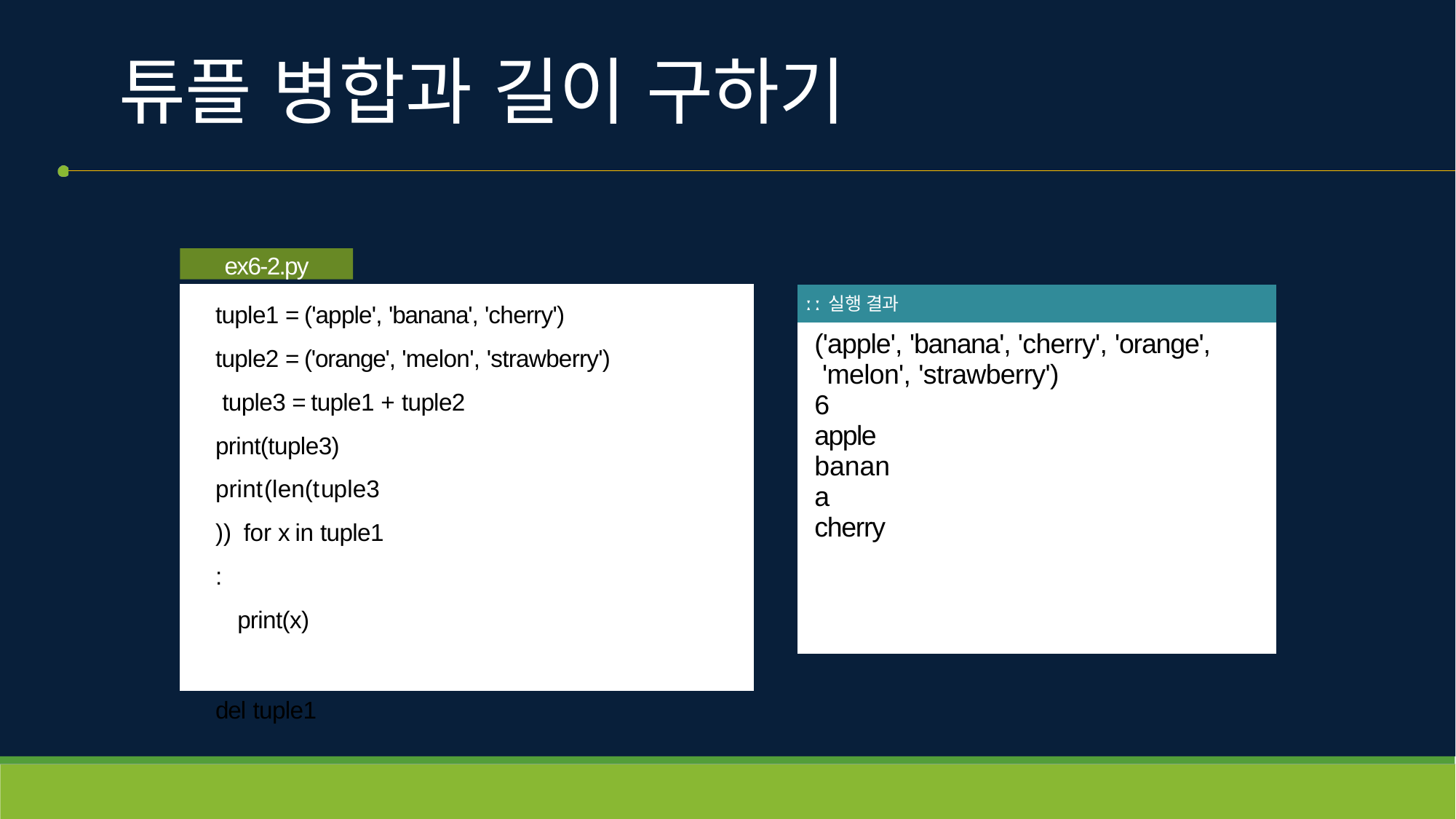

# 튜플 병합과 길이 구하기

ex6-2.py
tuple1 = ('apple', 'banana', 'cherry')  tuple2 = ('orange', 'melon', 'strawberry')  tuple3 = tuple1 + tuple2
print(tuple3)  print(len(tuple3))  for x in tuple1 :
print(x)

del tuple1

| ː ː 실행 결과 |
| --- |
| ('apple', 'banana', 'cherry', 'orange', 'melon', 'strawberry') 6 apple banana cherry |